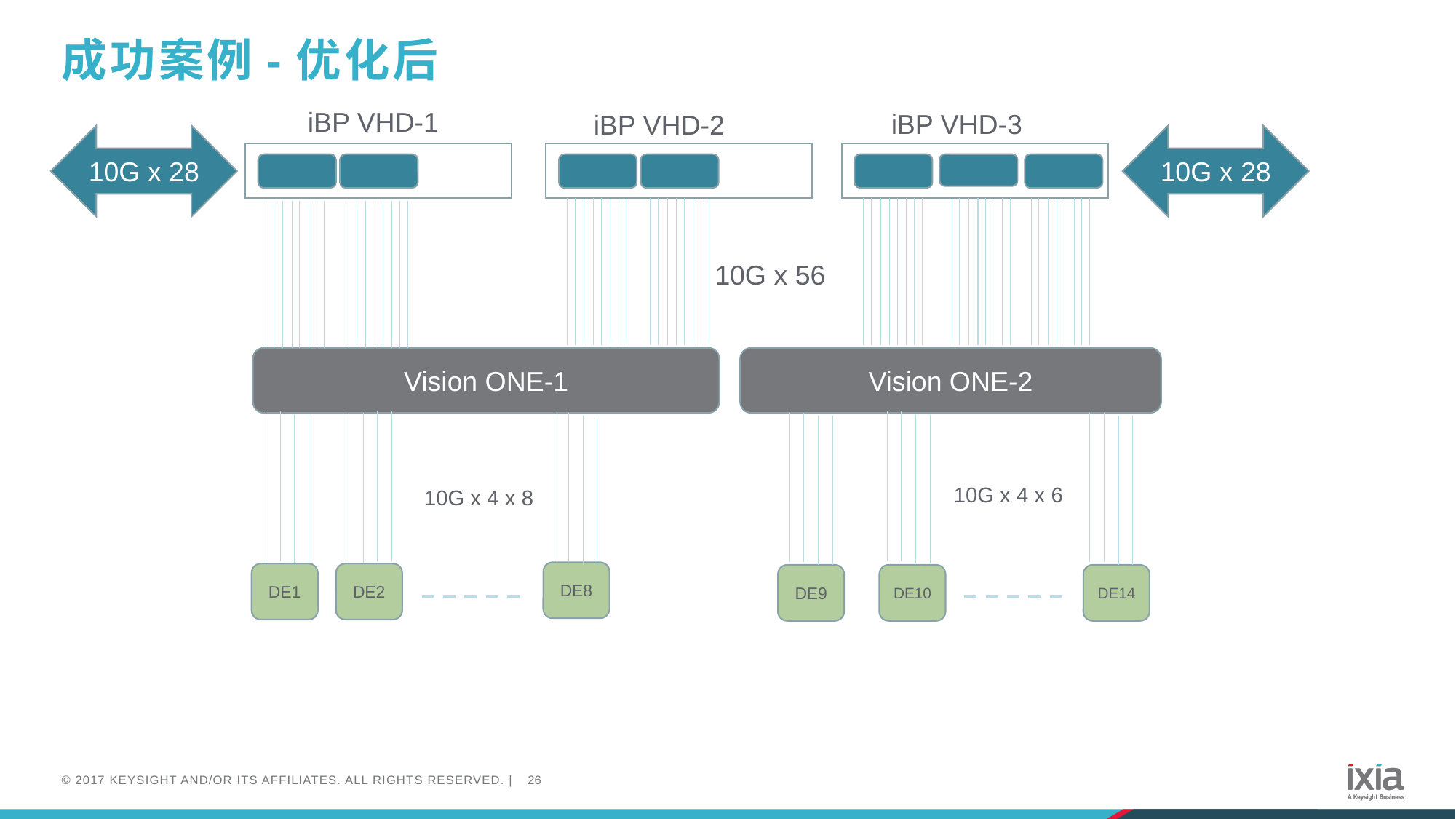

# 成功案例-优化后
iBP VHD-1
iBP VHD-3
iBP VHD-2
10G x 28
10G x 28

10G x 56
Vision ONE-1
Vision ONE-2
10G x 4 x 6
10G x 4 x 8
DE8
DE1
DE2
DE9
DE10
DE14